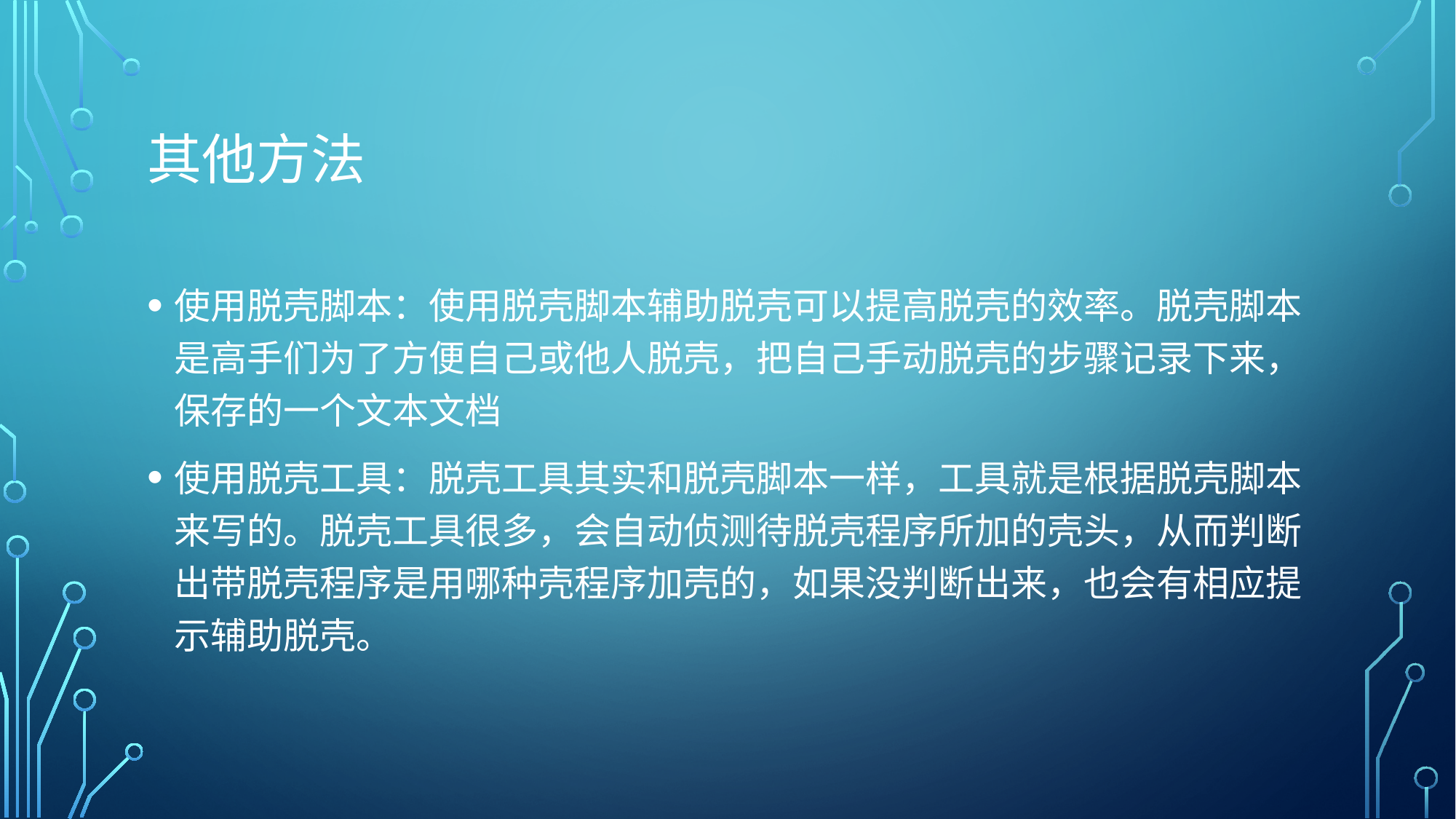

# 其他方法
使用脱壳脚本：使用脱壳脚本辅助脱壳可以提高脱壳的效率。脱壳脚本是高手们为了方便自己或他人脱壳，把自己手动脱壳的步骤记录下来，保存的一个文本文档
使用脱壳工具：脱壳工具其实和脱壳脚本一样，工具就是根据脱壳脚本来写的。脱壳工具很多，会自动侦测待脱壳程序所加的壳头，从而判断出带脱壳程序是用哪种壳程序加壳的，如果没判断出来，也会有相应提示辅助脱壳。